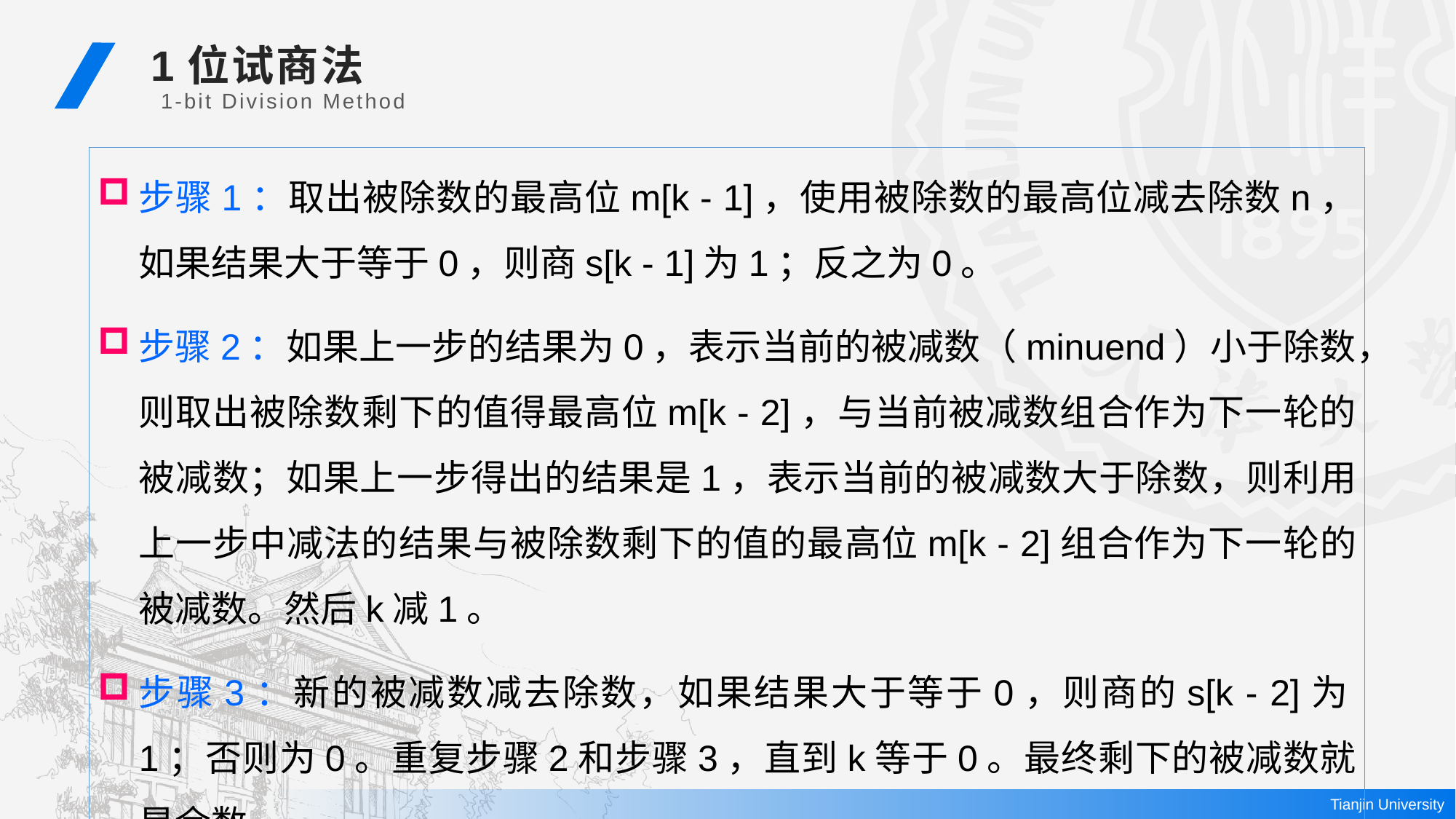

1位试商法
1-bit Division Method
步骤1：取出被除数的最高位m[k - 1]，使用被除数的最高位减去除数n，如果结果大于等于0，则商s[k - 1]为1；反之为0。
步骤2：如果上一步的结果为0，表示当前的被减数（minuend）小于除数，则取出被除数剩下的值得最高位m[k - 2]，与当前被减数组合作为下一轮的被减数；如果上一步得出的结果是1，表示当前的被减数大于除数，则利用上一步中减法的结果与被除数剩下的值的最高位m[k - 2]组合作为下一轮的被减数。然后k减1。
步骤3：新的被减数减去除数，如果结果大于等于0，则商的s[k - 2]为1；否则为0。重复步骤2和步骤3，直到k等于0。最终剩下的被减数就是余数。